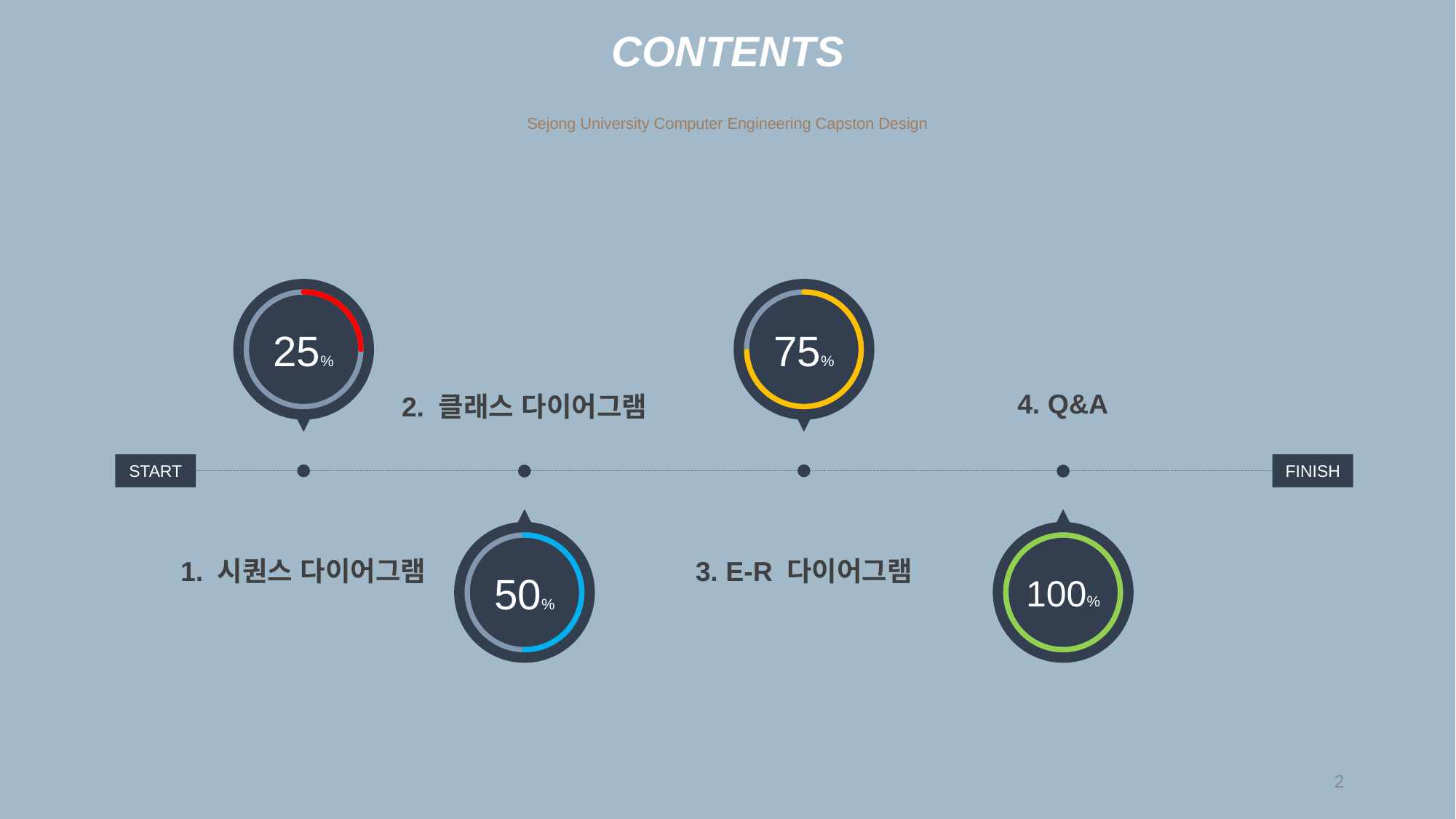

CONTENTS
Sejong University Computer Engineering Capston Design
25%

75%

4. Q&A
2. 클래스 다이어그램
FINISH
START

50%

100%

1. 시퀀스 다이어그램
3. E-R 다이어그램
2